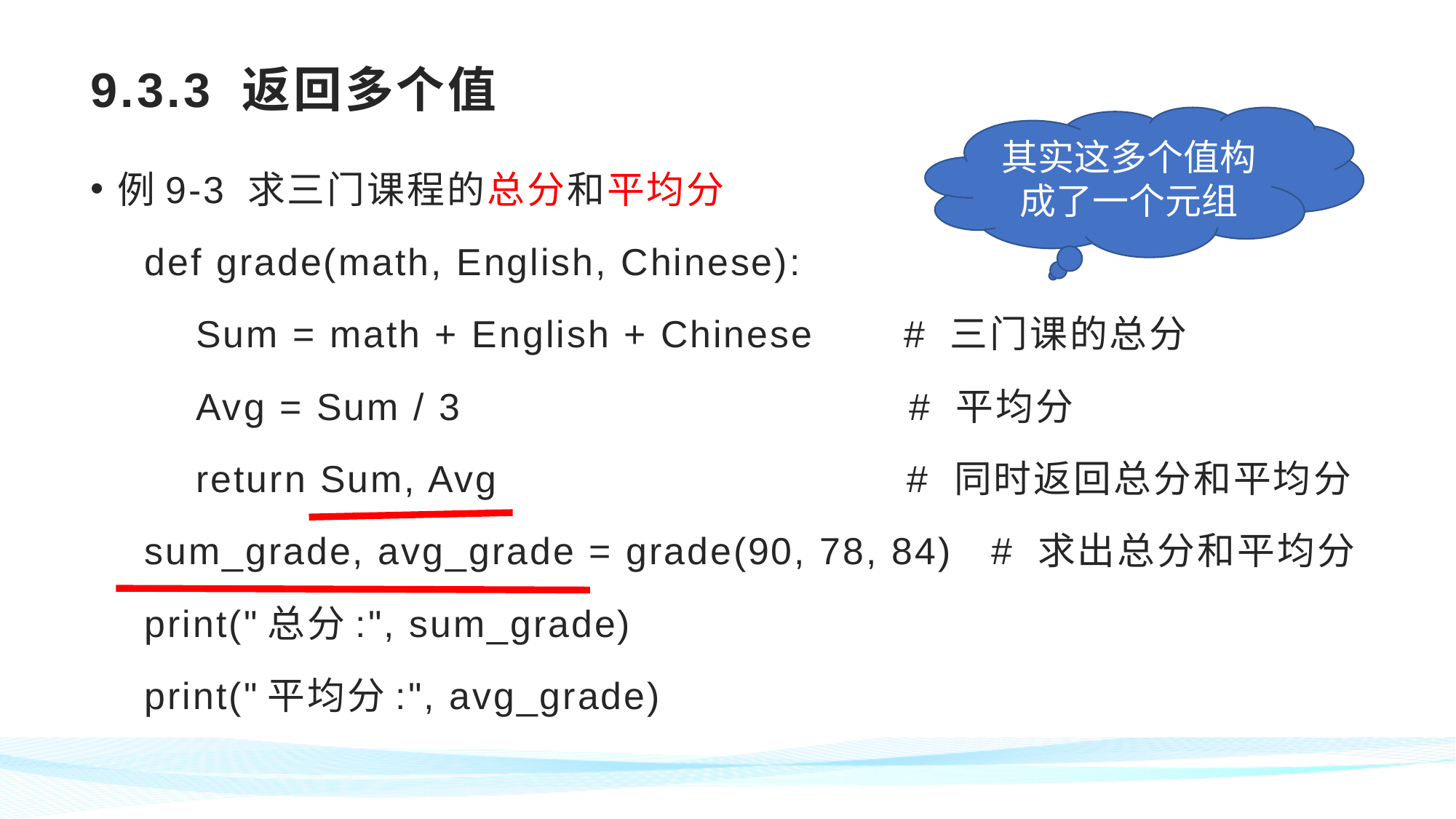

# 9.3.3 返回多个值
其实这多个值构成了一个元组
例9-3 求三门课程的总分和平均分
def grade(math, English, Chinese):
    Sum = math + English + Chinese       # 三门课的总分
    Avg = Sum / 3                                   # 平均分
    return Sum, Avg                                # 同时返回总分和平均分
sum_grade, avg_grade = grade(90, 78, 84)   # 求出总分和平均分
print("总分:", sum_grade)
print("平均分:", avg_grade)